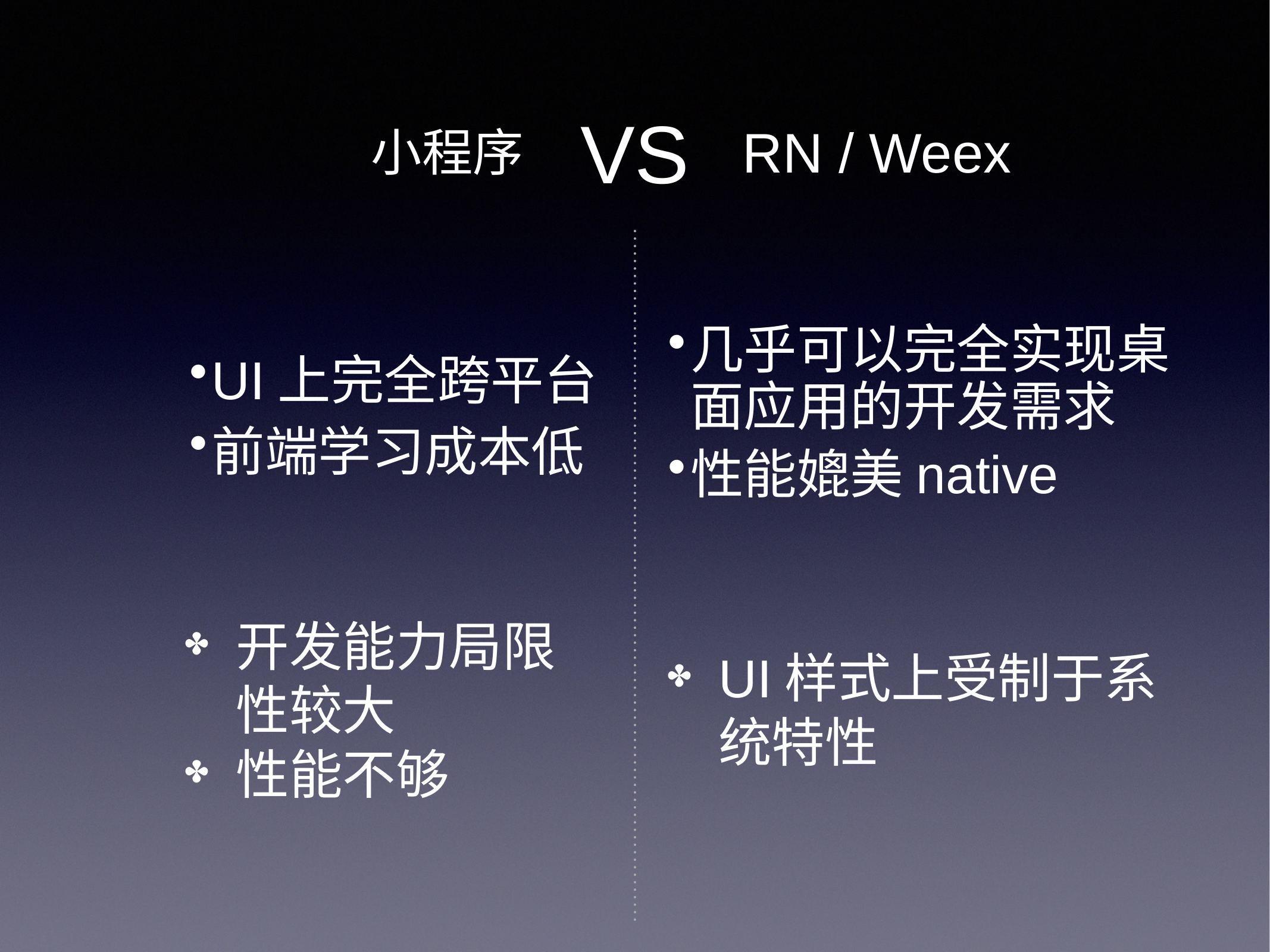

VS
小程序
RN / Weex

几乎可以完全实现桌面应用的开发需求
性能媲美native
UI上完全跨平台
前端学习成本低
开发能力局限性较大
性能不够
UI样式上受制于系统特性